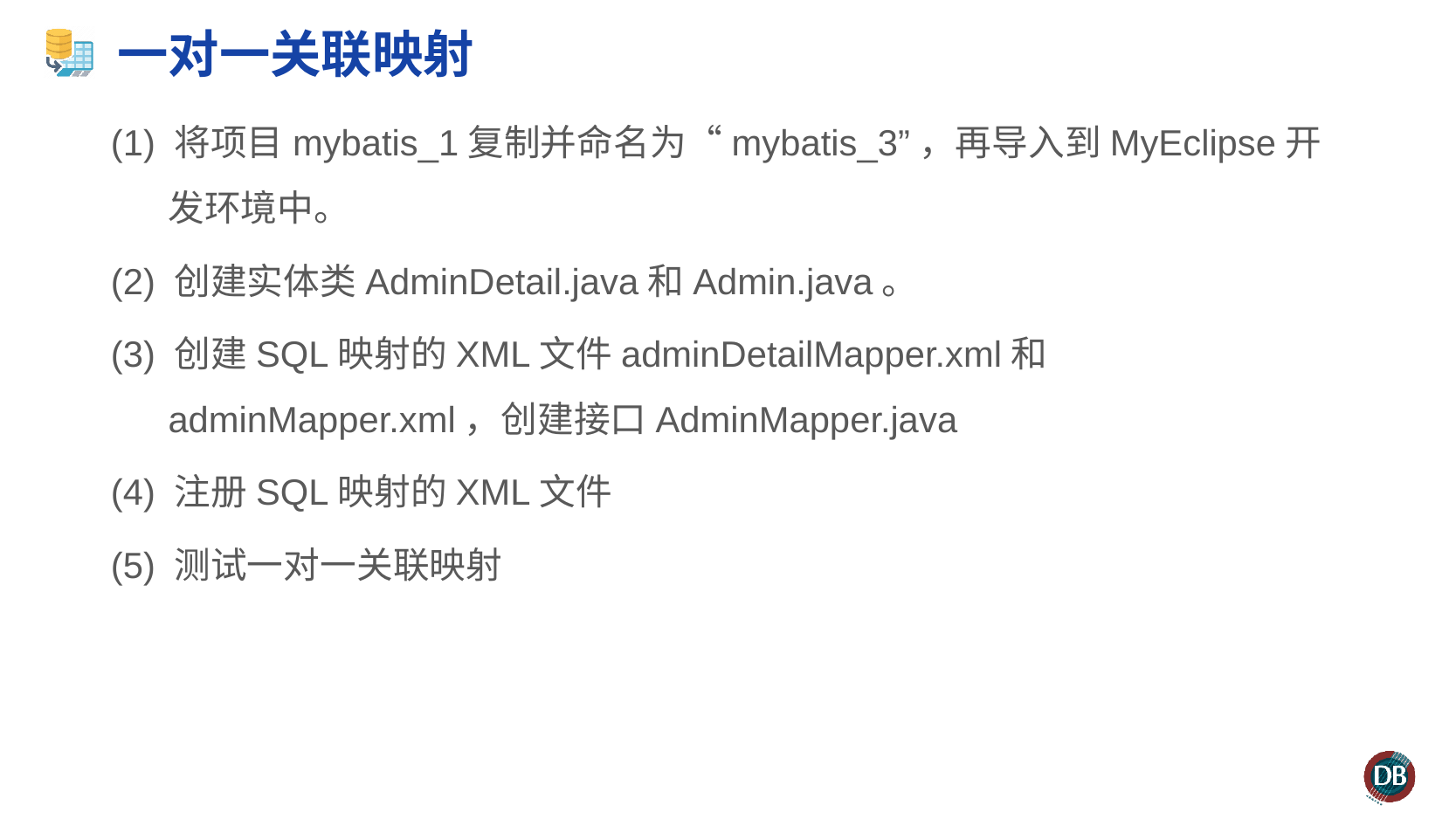

# 一对一关联映射
  (1) 将项目mybatis_1复制并命名为“mybatis_3”，再导入到MyEclipse开发环境中。
  (2) 创建实体类AdminDetail.java和Admin.java。
  (3) 创建SQL映射的XML文件adminDetailMapper.xml和adminMapper.xml，创建接口AdminMapper.java
  (4) 注册SQL映射的XML文件
  (5) 测试一对一关联映射